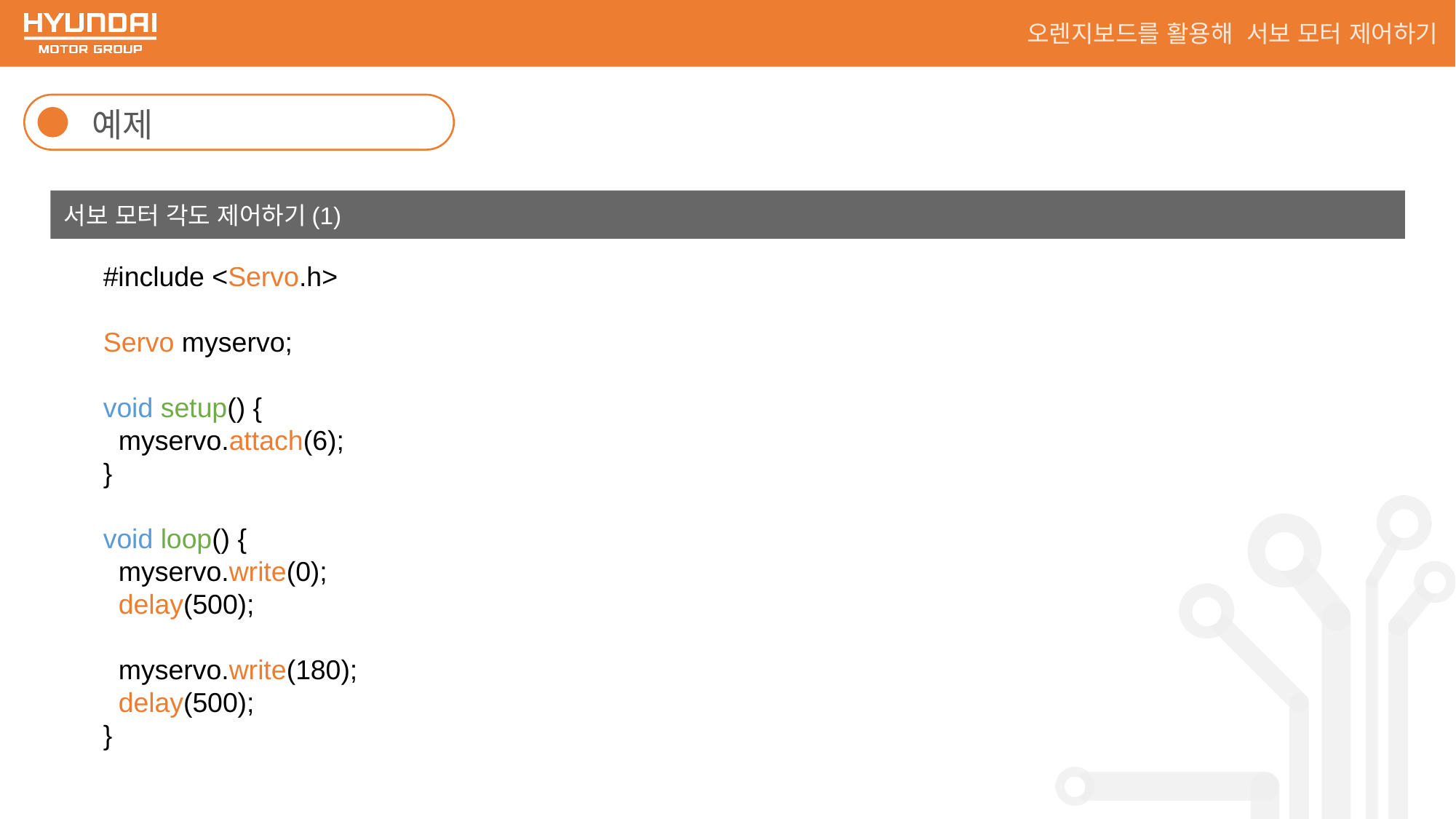

오렌지보드를 활용해  서보 모터 제어하기
예제

서보 모터 각도 제어하기(1)
#include <Servo.h>

Servo myservo;

void setup() {
  myservo.attach(6);
}

void loop() {
  myservo.write(0);
  delay(500);

  myservo.write(180);
  delay(500);
}